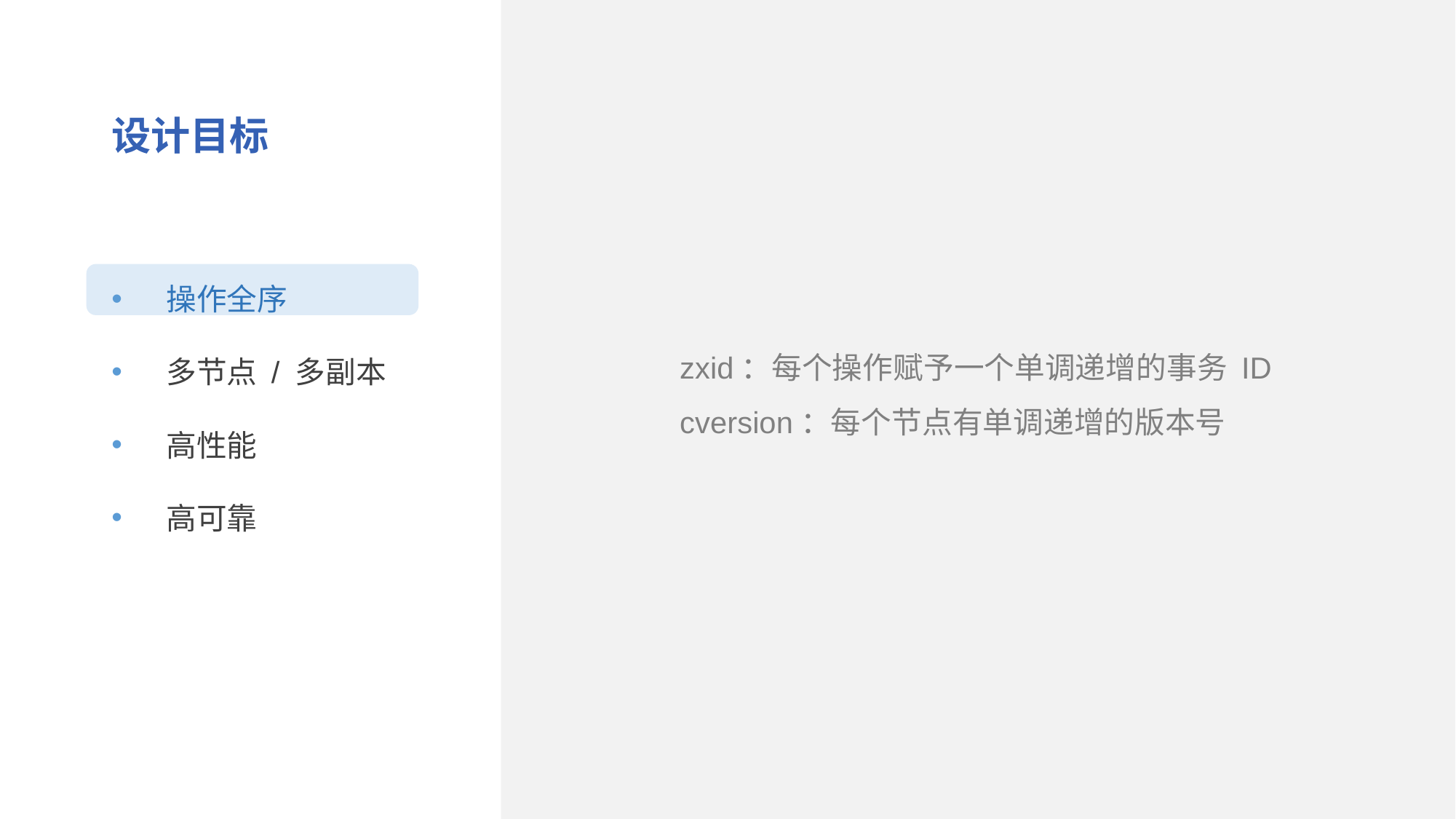

设计目标
操作全序
多节点 / 多副本
高性能
高可靠

zxid：每个操作赋予一个单调递增的事务 ID
cversion：每个节点有单调递增的版本号